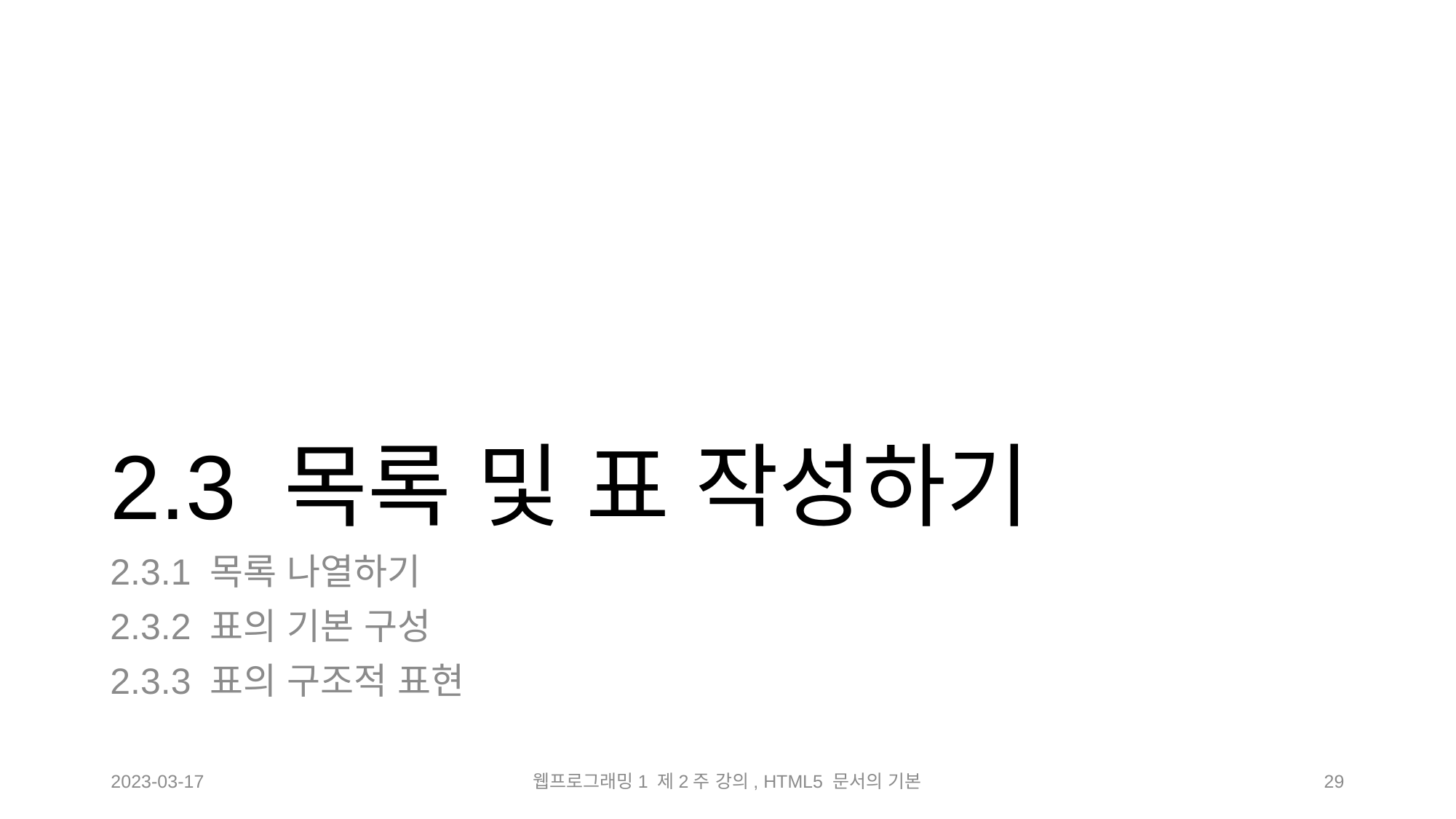

# 2.3 목록 및 표 작성하기
2.3.1 목록 나열하기
2.3.2 표의 기본 구성
2.3.3 표의 구조적 표현
2023-03-17
웹프로그래밍1 제2주 강의, HTML5 문서의 기본
29